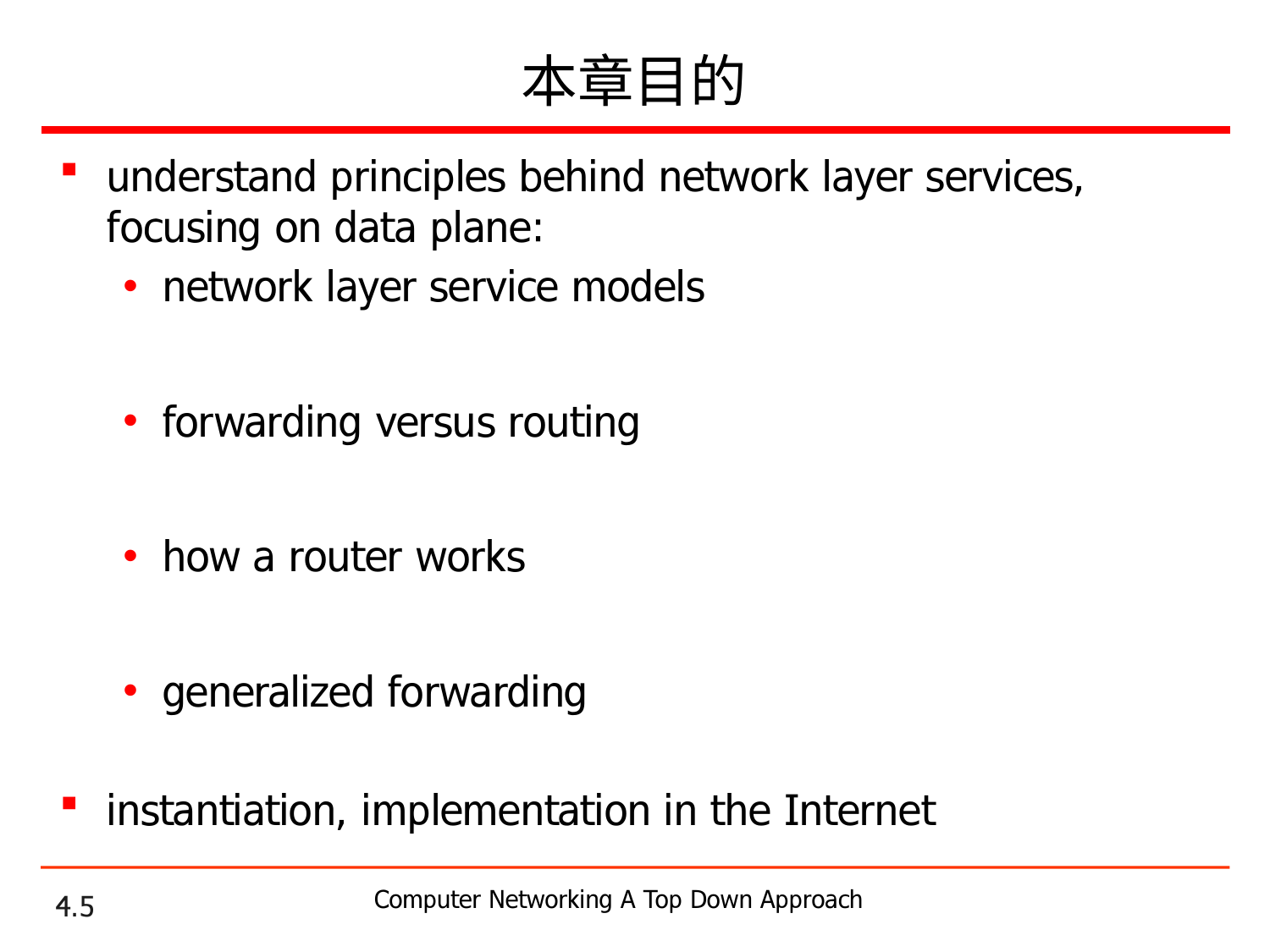

# 本章目的
understand principles behind network layer services, focusing on data plane:
network layer service models

forwarding versus routing

how a router works

generalized forwarding

instantiation, implementation in the Internet